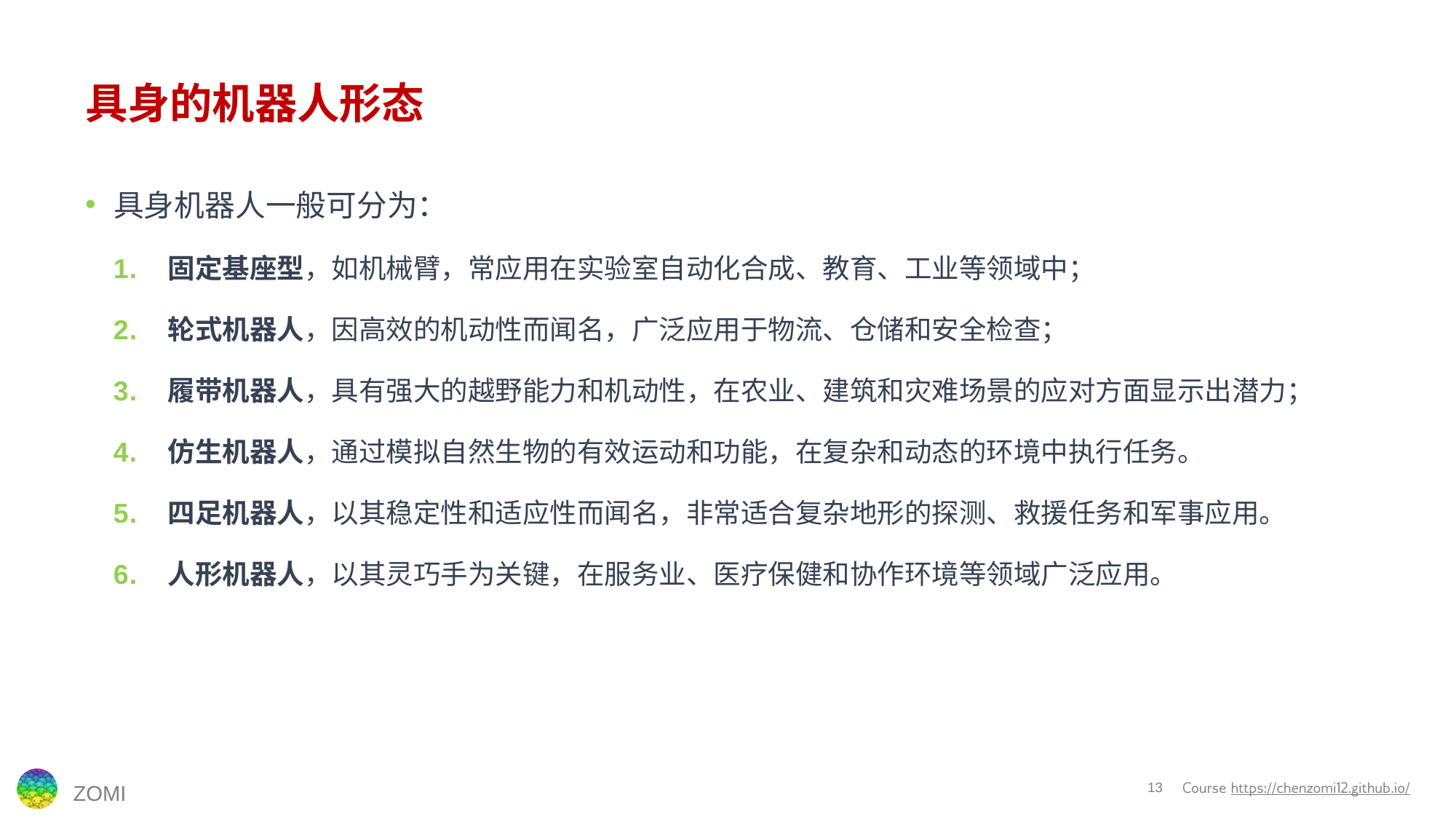

# 具身的机器人形态
具身机器人一般可分为：
固定基座型，如机械臂，常应用在实验室自动化合成、教育、工业等领域中；
轮式机器人，因高效的机动性而闻名，广泛应用于物流、仓储和安全检查；
履带机器人，具有强大的越野能力和机动性，在农业、建筑和灾难场景的应对方面显示出潜力；
仿生机器人，通过模拟自然生物的有效运动和功能，在复杂和动态的环境中执行任务。
四足机器人，以其稳定性和适应性而闻名，非常适合复杂地形的探测、救援任务和军事应用。
人形机器人，以其灵巧手为关键，在服务业、医疗保健和协作环境等领域广泛应用。